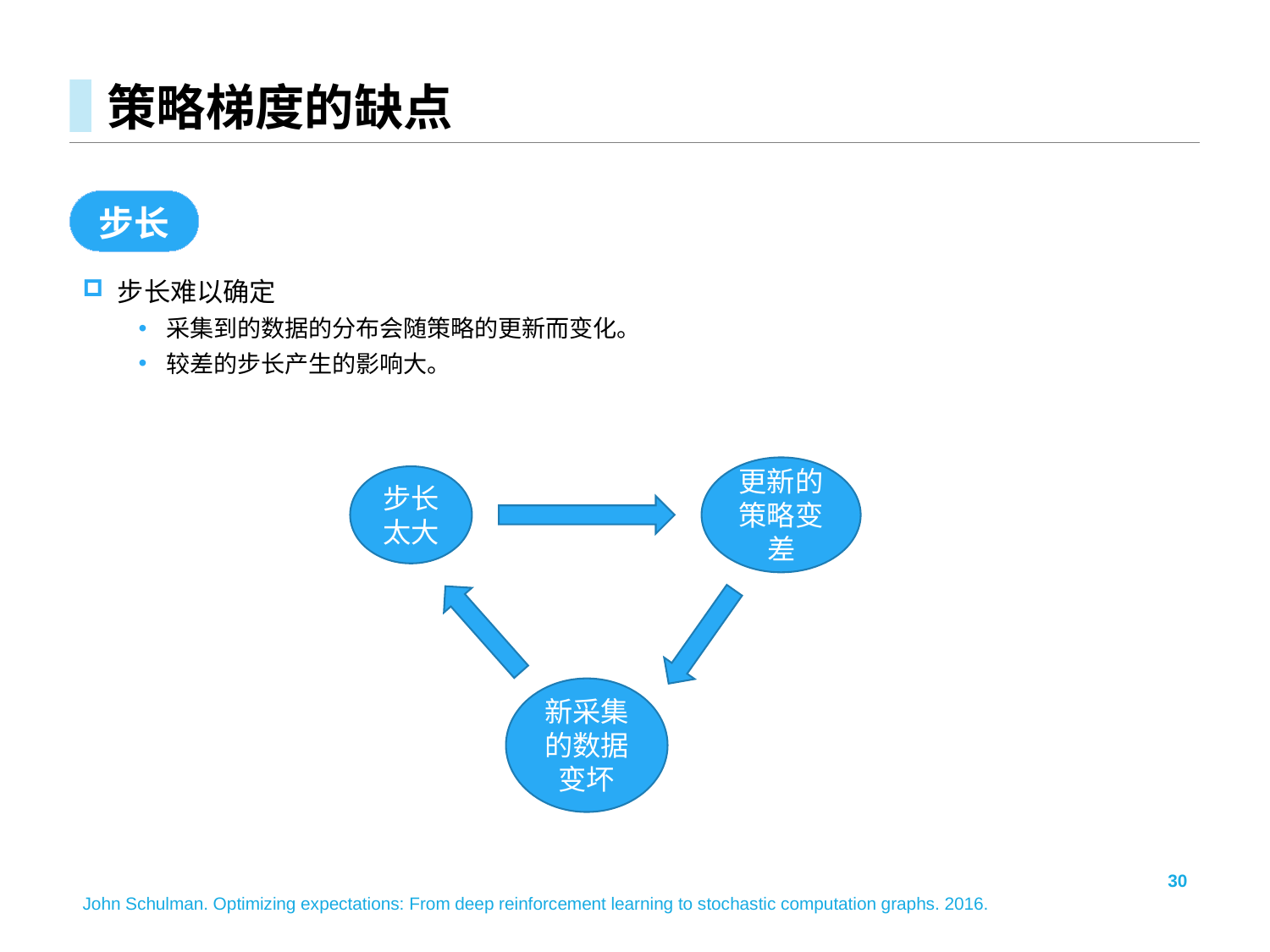

# 策略梯度的缺点
步长
步长难以确定
采集到的数据的分布会随策略的更新而变化。
较差的步长产生的影响大。
更新的策略变差
步长太大

新采集的数据变坏
30
John Schulman. Optimizing expectations: From deep reinforcement learning to stochastic computation graphs. 2016.